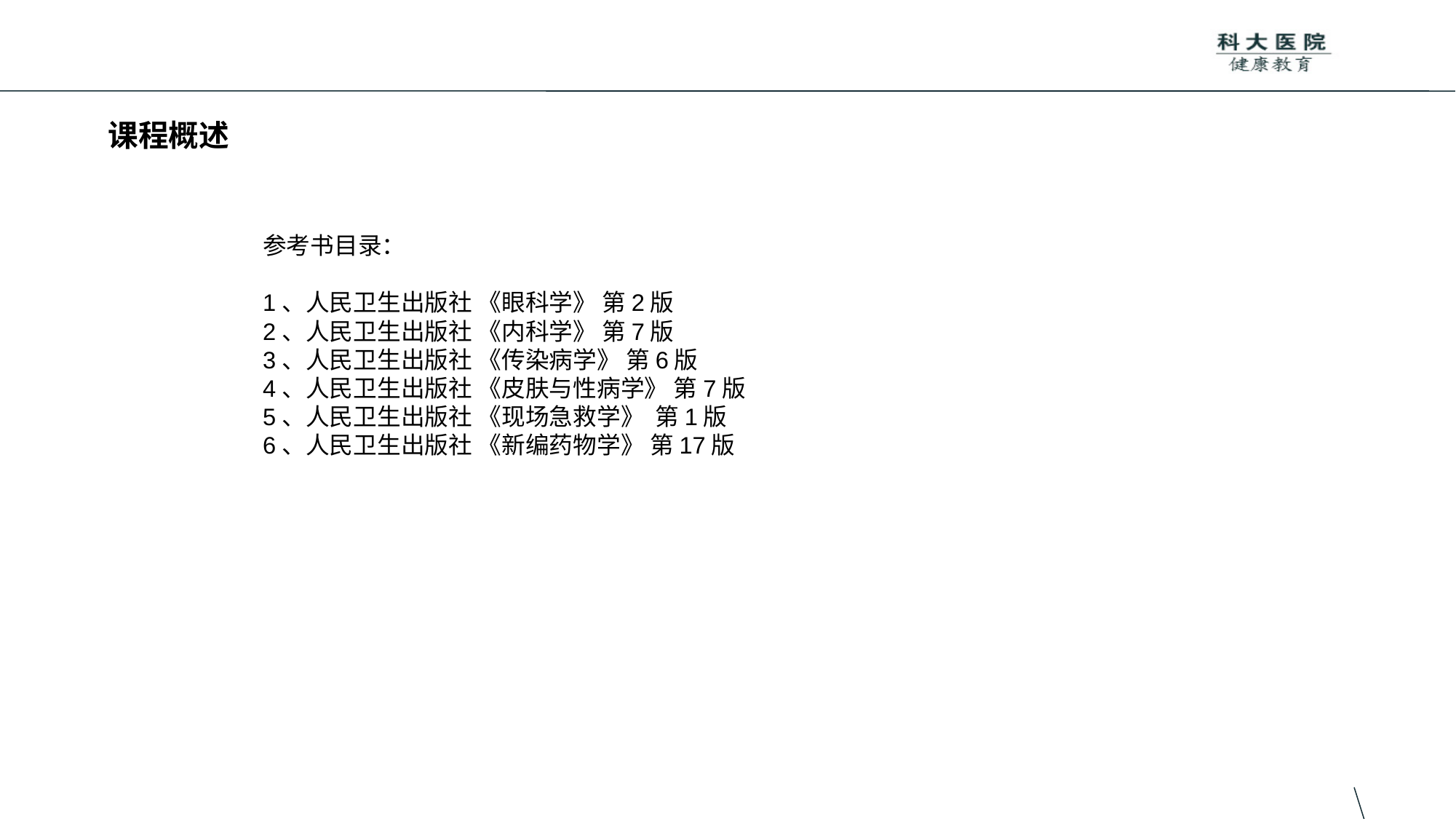

# 课程概述
参考书目录：

1、人民卫生出版社 《眼科学》 第2版
2、人民卫生出版社 《内科学》 第7版
3、人民卫生出版社 《传染病学》 第6版
4、人民卫生出版社 《皮肤与性病学》 第7版
5、人民卫生出版社 《现场急救学》  第1版
6、人民卫生出版社 《新编药物学》 第17版